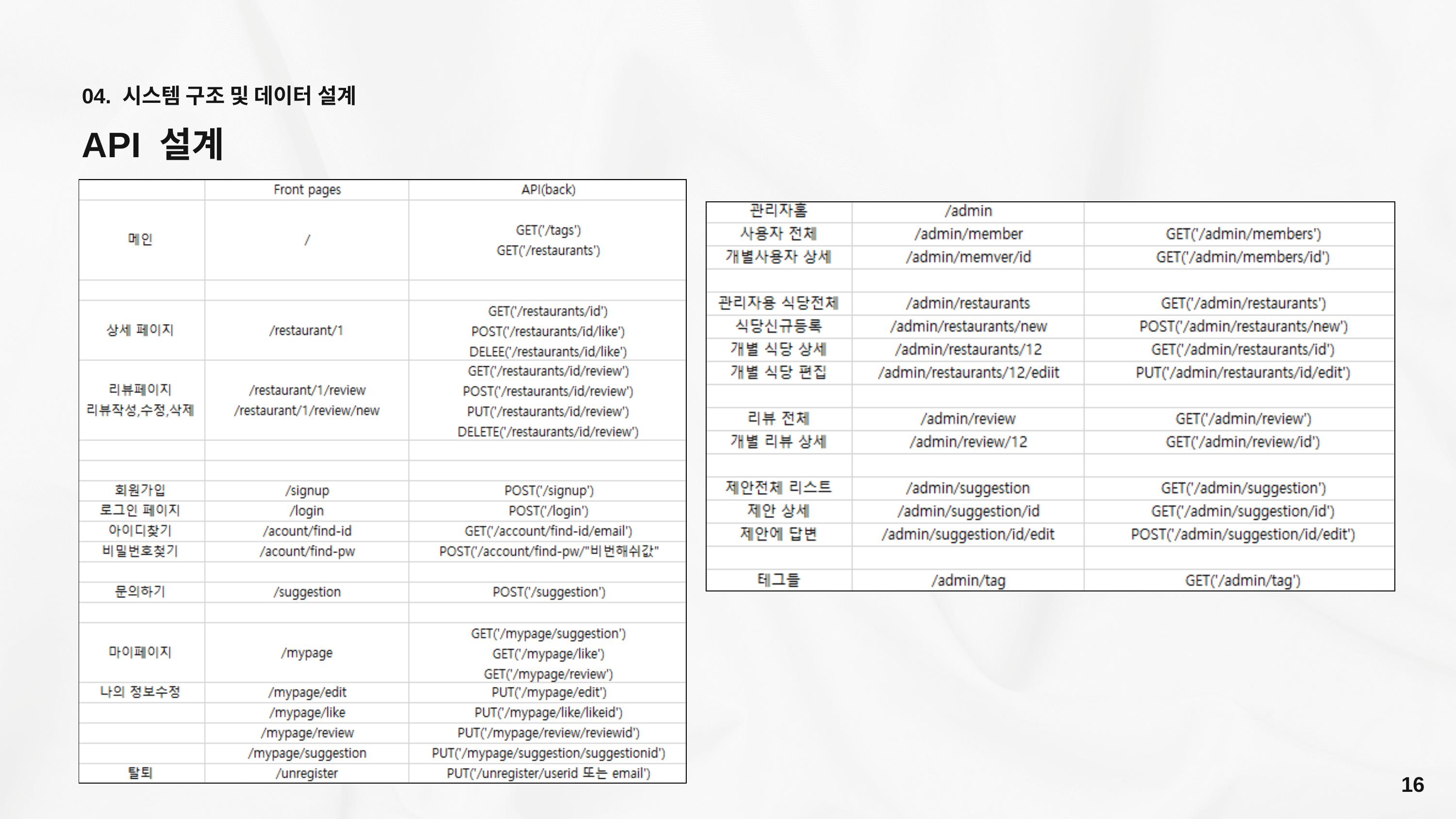

04. 시스템 구조 및 데이터 설계
API 설계

16